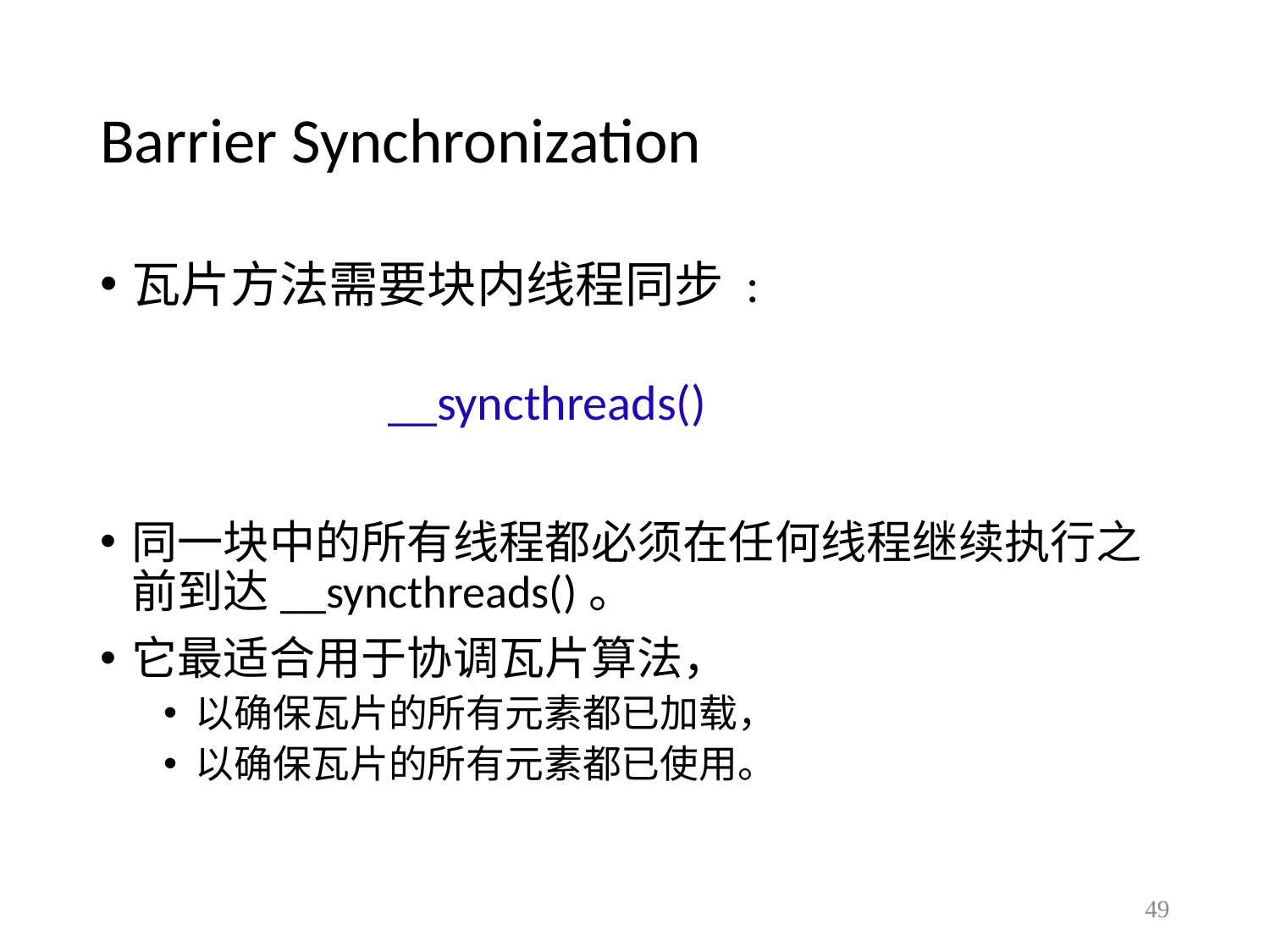

# Barrier Synchronization
瓦片方法需要块内线程同步 :

                    __syncthreads()

同一块中的所有线程都必须在任何线程继续执行之前到达__syncthreads()。
它最适合用于协调瓦片算法，
以确保瓦片的所有元素都已加载，
以确保瓦片的所有元素都已使用。
49